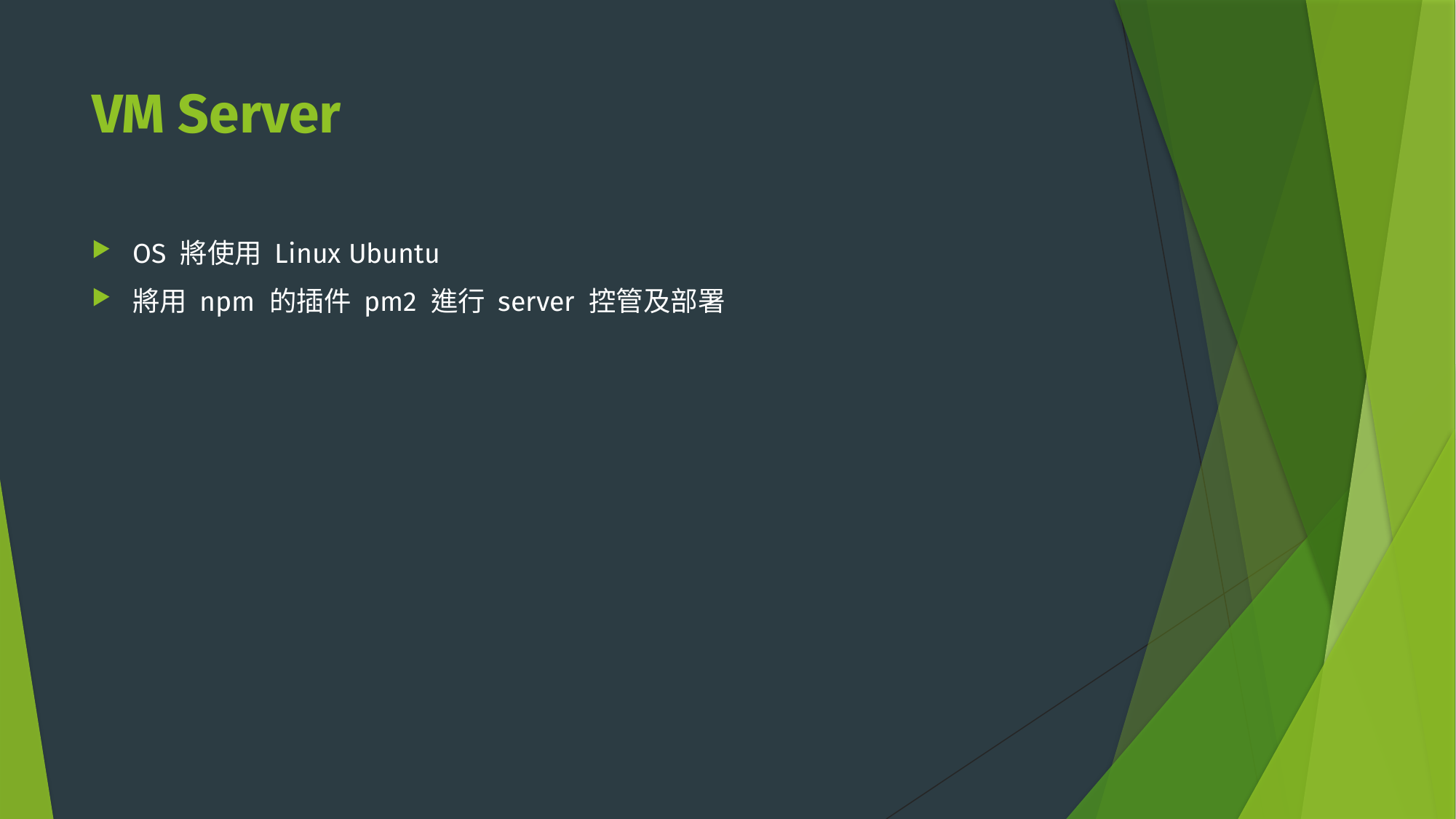

# VM Server
OS 將使用 Linux Ubuntu
將用 npm 的插件 pm2 進行 server 控管及部署